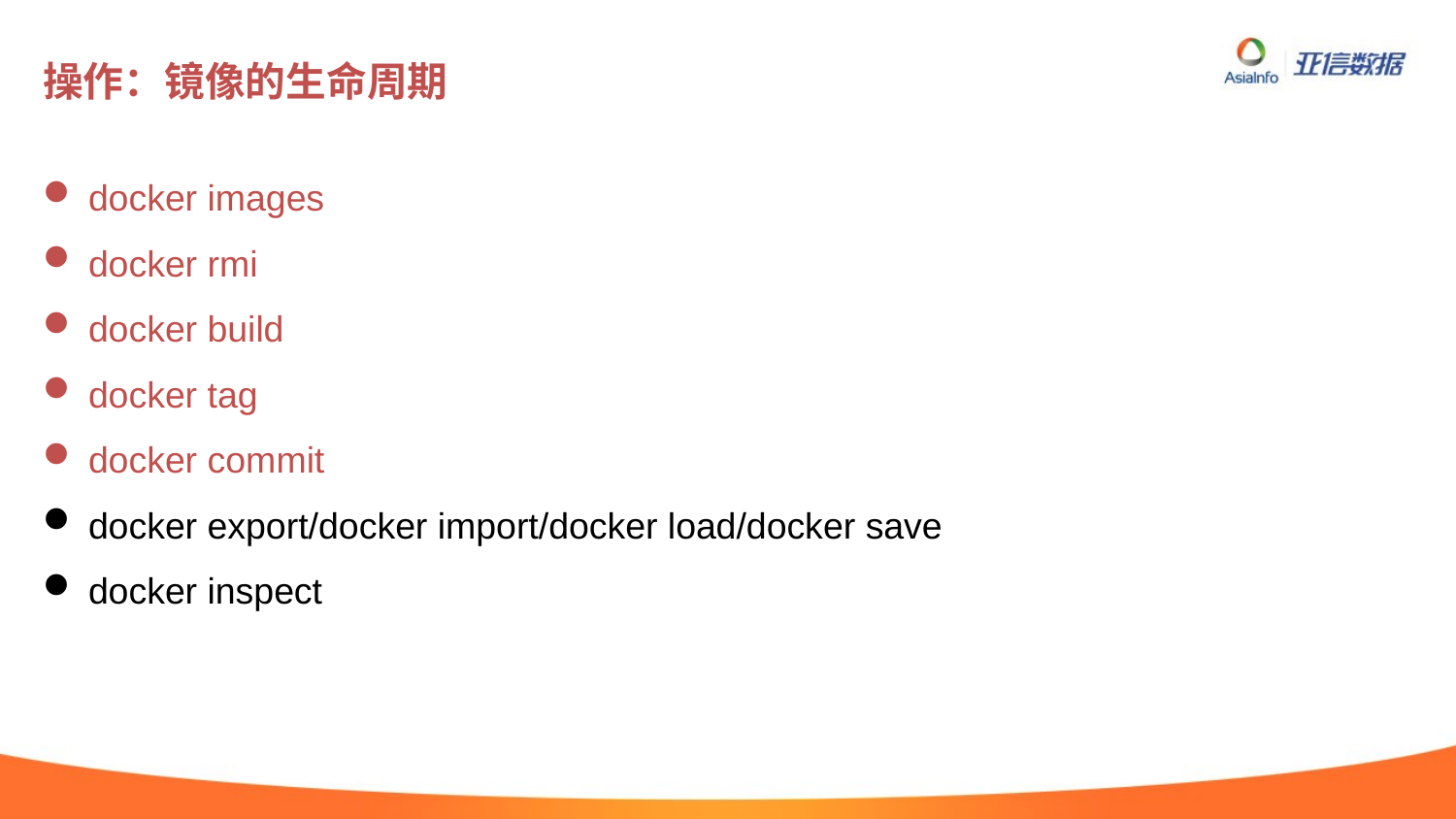

# 操作：镜像的生命周期
docker images
docker rmi
docker build
docker tag
docker commit
docker export/docker import/docker load/docker save
docker inspect